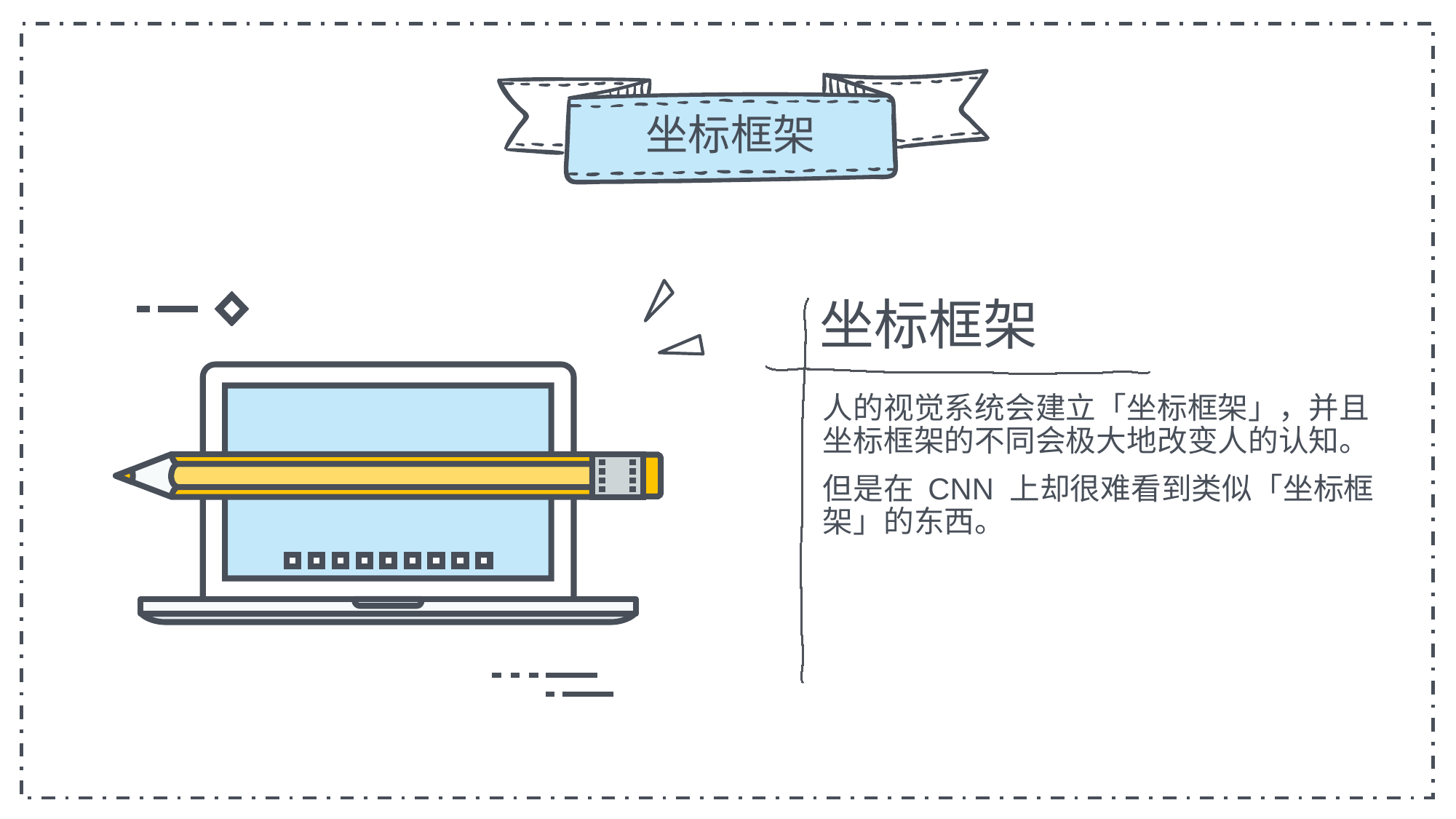

坐标框架
坐标框架
人的视觉系统会建立「坐标框架」，并且坐标框架的不同会极大地改变人的认知。
但是在 CNN 上却很难看到类似「坐标框架」的东西。